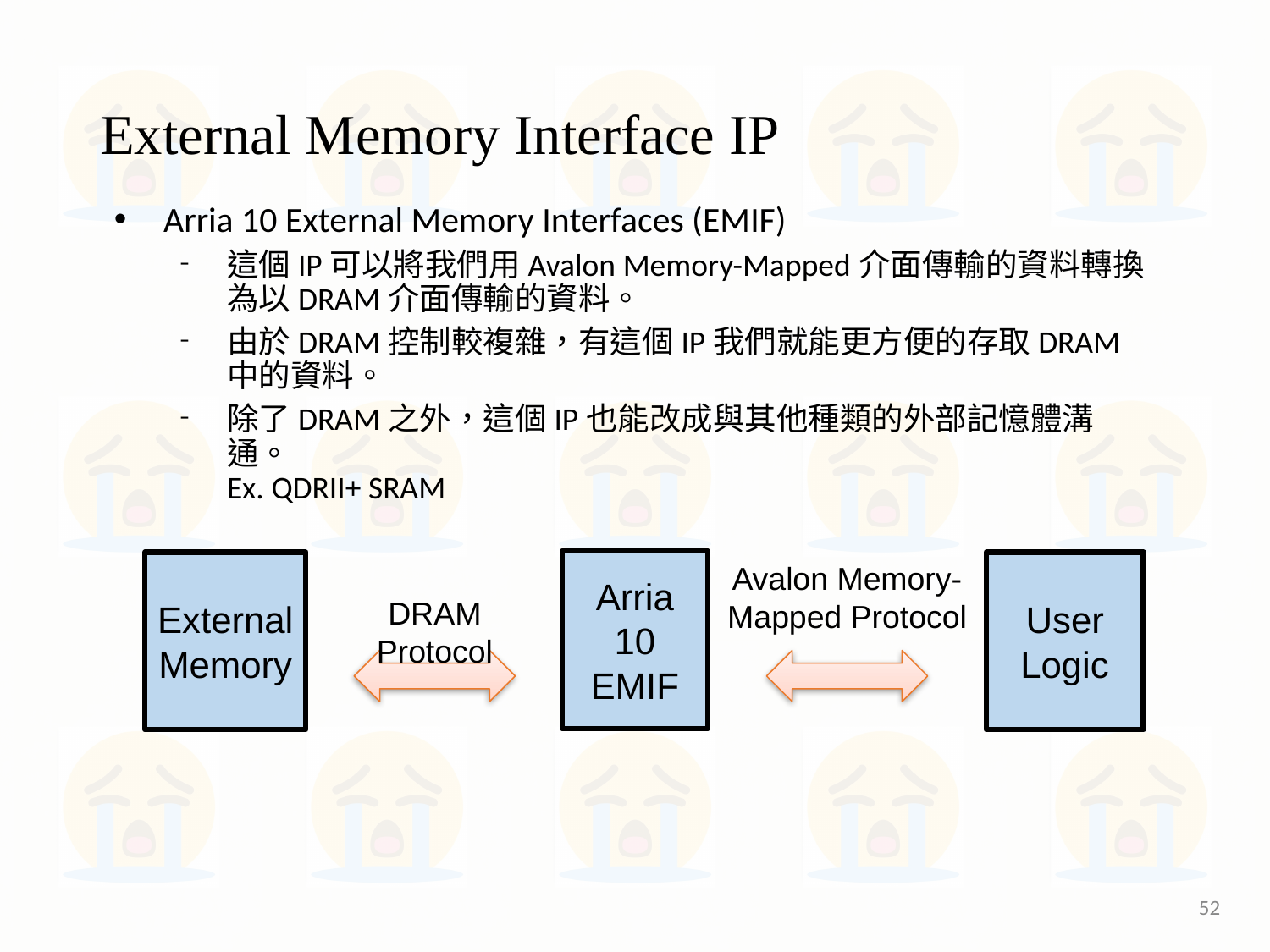

# External Memory Interface IP
Arria 10 External Memory Interfaces (EMIF)
這個IP可以將我們用Avalon Memory-Mapped介面傳輸的資料轉換為以DRAM介面傳輸的資料。
由於DRAM控制較複雜，有這個IP我們就能更方便的存取DRAM中的資料。
除了DRAM之外，這個IP也能改成與其他種類的外部記憶體溝通。
Ex. QDRII+ SRAM
Arria 10 EMIF
Avalon Memory-Mapped Protocol
External Memory
User Logic
DRAM Protocol

52